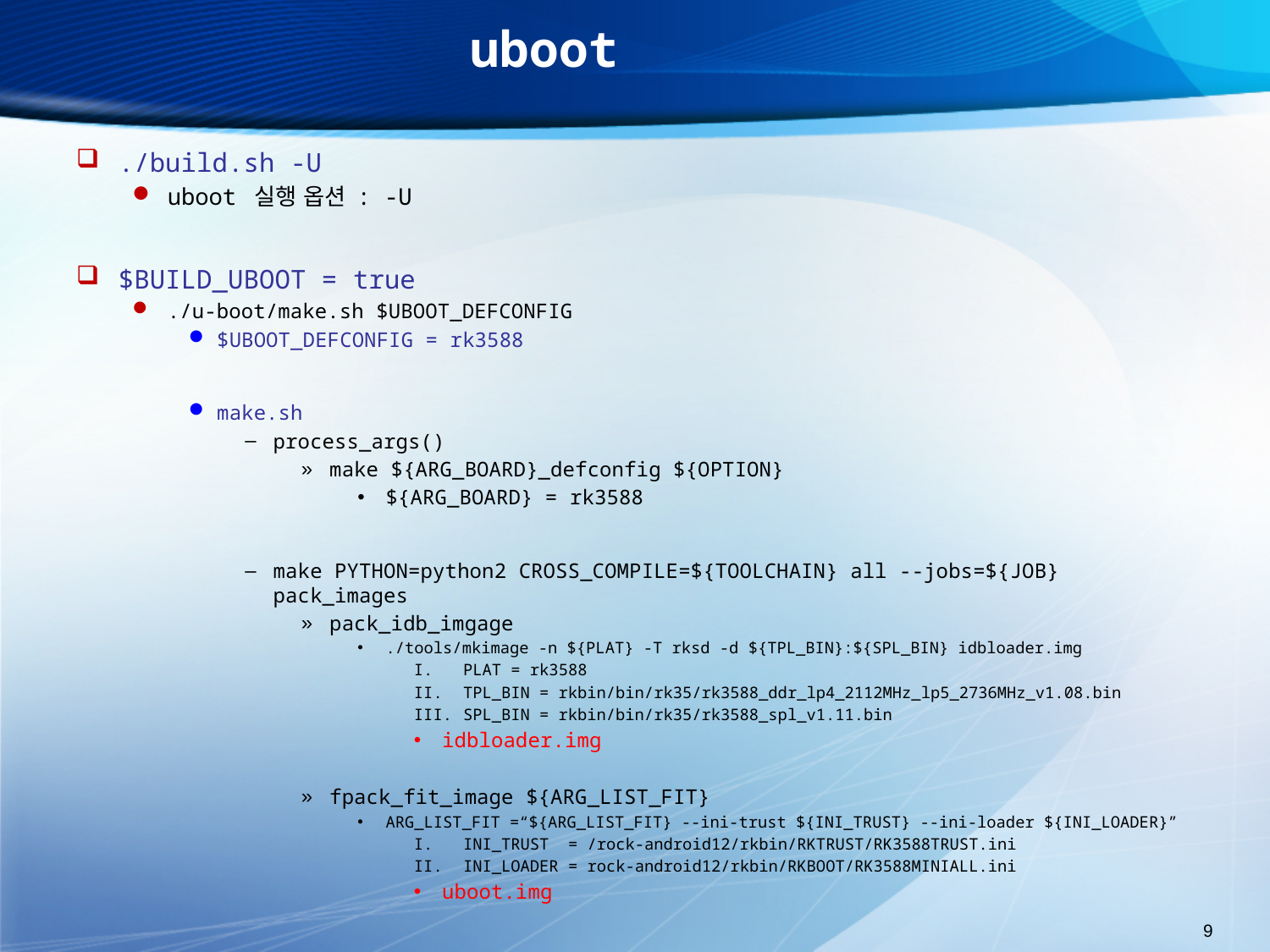

# uboot
./build.sh -U
uboot 실행 옵션 : -U

$BUILD_UBOOT = true
./u-boot/make.sh $UBOOT_DEFCONFIG
$UBOOT_DEFCONFIG = rk3588

make.sh
process_args()
make ${ARG_BOARD}_defconfig ${OPTION}
${ARG_BOARD} = rk3588

make PYTHON=python2 CROSS_COMPILE=${TOOLCHAIN} all --jobs=${JOB} pack_images
pack_idb_imgage
./tools/mkimage -n ${PLAT} -T rksd -d ${TPL_BIN}:${SPL_BIN} idbloader.img
PLAT = rk3588
TPL_BIN = rkbin/bin/rk35/rk3588_ddr_lp4_2112MHz_lp5_2736MHz_v1.08.bin
SPL_BIN = rkbin/bin/rk35/rk3588_spl_v1.11.bin
idbloader.img

fpack_fit_image ${ARG_LIST_FIT}
ARG_LIST_FIT =“${ARG_LIST_FIT} --ini-trust ${INI_TRUST} --ini-loader ${INI_LOADER}”
INI_TRUST  = /rock-android12/rkbin/RKTRUST/RK3588TRUST.ini
INI_LOADER = rock-android12/rkbin/RKBOOT/RK3588MINIALL.ini
uboot.img